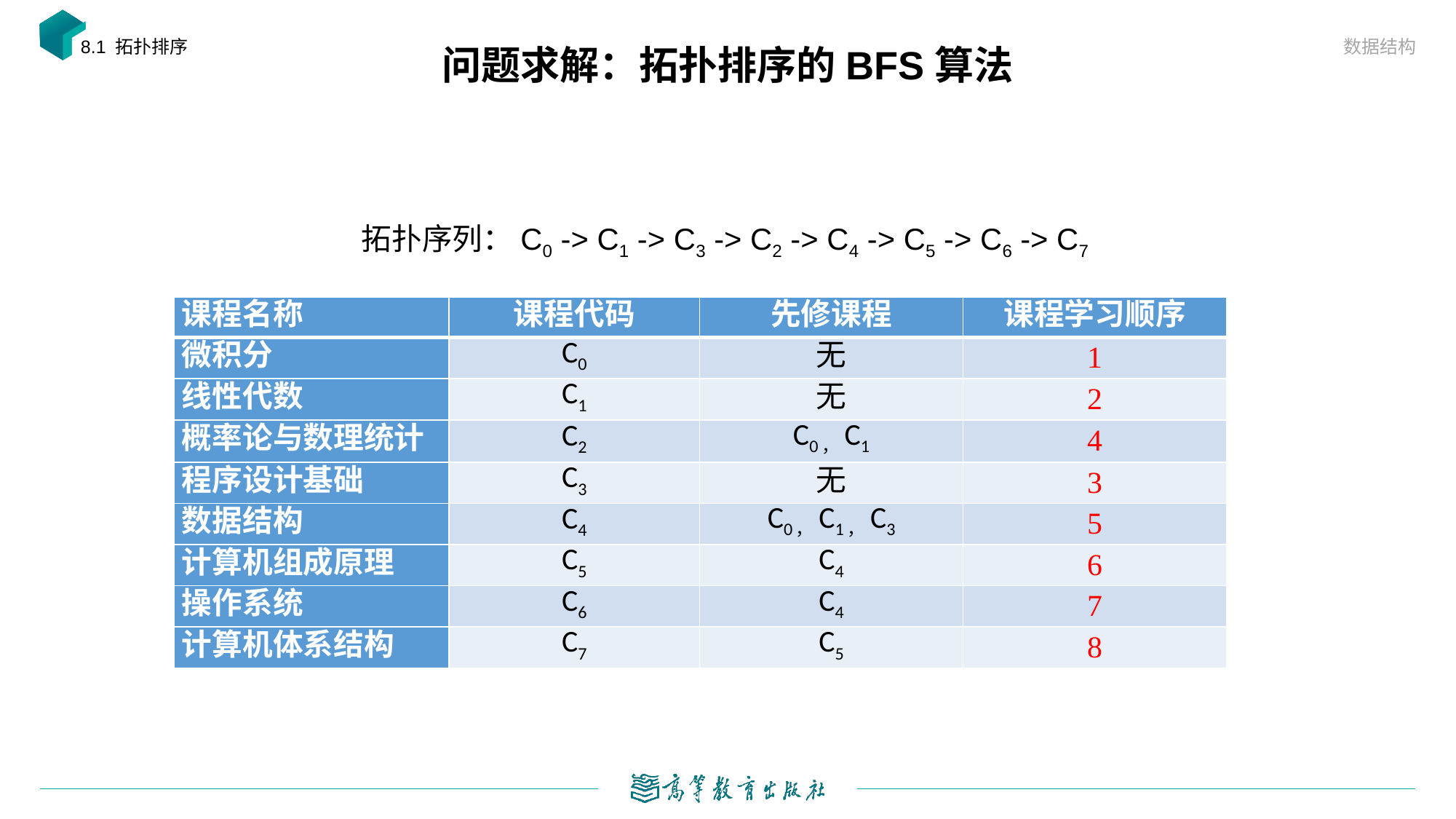

数据结构
8.1 拓扑排序
# 问题求解：拓扑排序的BFS算法
拓扑序列：C0 -> C1 -> C3 -> C2 -> C4 -> C5 -> C6 -> C7
| 课程名称 | 课程代码 | 先修课程 | 课程学习顺序 |
| --- | --- | --- | --- |
| 微积分 | C0 | 无 | 1 |
| 线性代数 | C1 | 无 | 2 |
| 概率论与数理统计 | C2 | C0，C1 | 4 |
| 程序设计基础 | C3 | 无 | 3 |
| 数据结构 | C4 | C0，C1，C3 | 5 |
| 计算机组成原理 | C5 | C4 | 6 |
| 操作系统 | C6 | C4 | 7 |
| 计算机体系结构 | C7 | C5 | 8 |